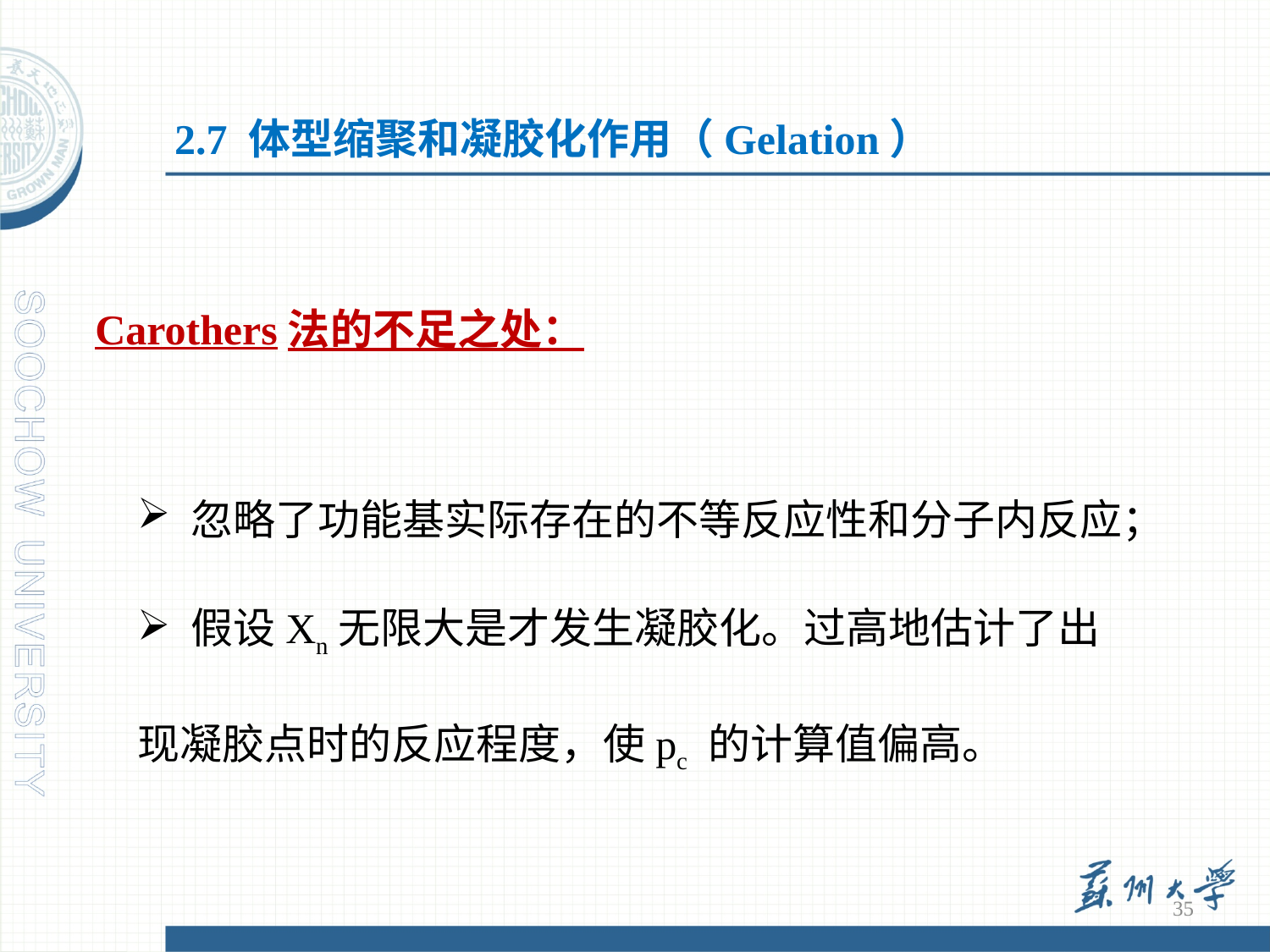

2.7 体型缩聚和凝胶化作用（Gelation）
Carothers法的不足之处：
 忽略了功能基实际存在的不等反应性和分子内反应；
 假设Xn无限大是才发生凝胶化。过高地估计了出现凝胶点时的反应程度，使pc 的计算值偏高。
35